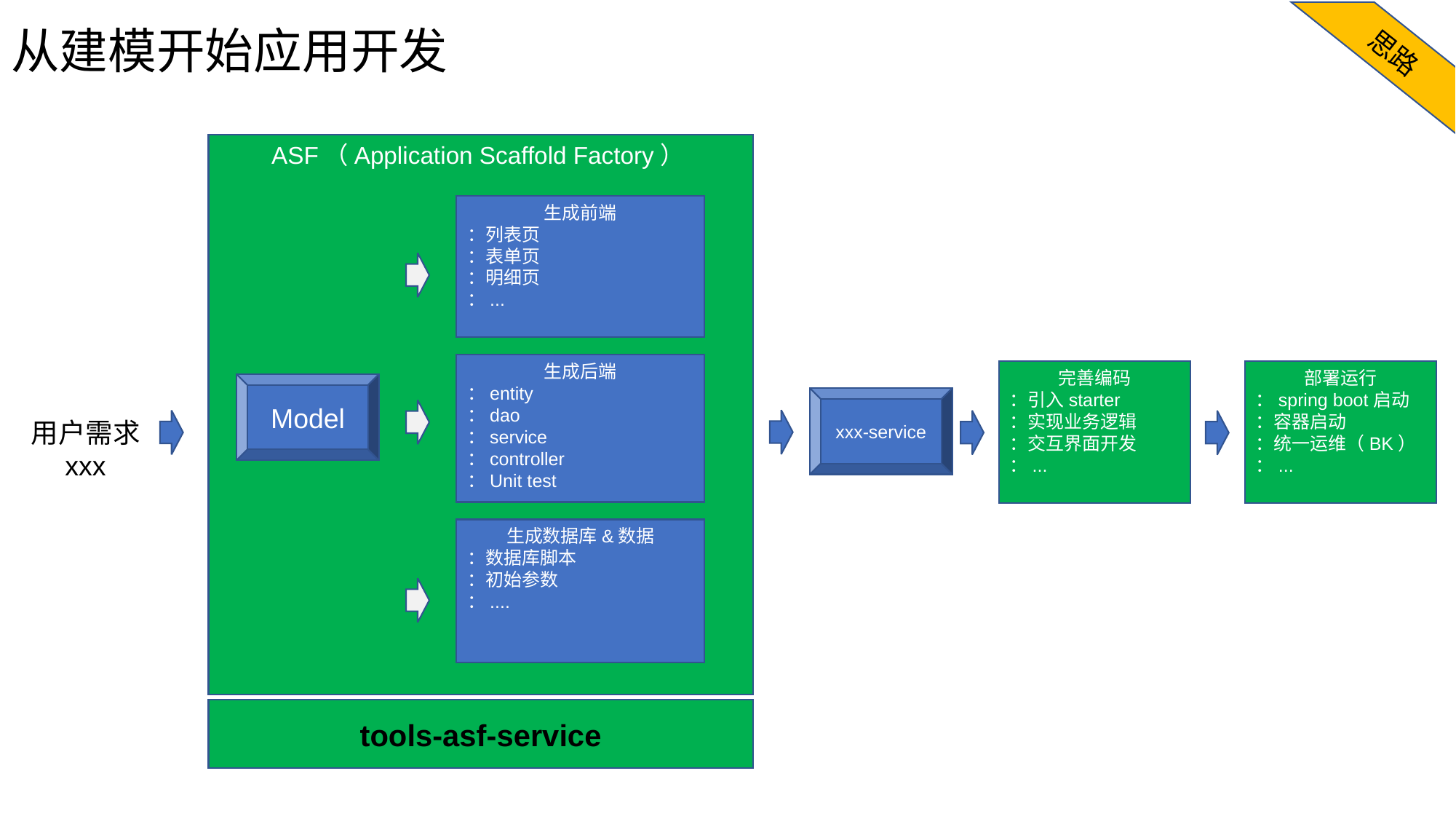

思路
# 从建模开始应用开发
ASF（Application Scaffold Factory）
生成前端
：列表页
：表单页
：明细页
：...

生成后端
：entity
：dao
：service
：controller
：Unit test
完善编码
：引入starter
：实现业务逻辑
：交互界面开发
：...
部署运行
：spring boot启动
：容器启动
：统一运维（BK）
：...
Model
xxx-service

用户需求
xxx

生成数据库&数据
：数据库脚本
：初始参数
：....

tools-asf-service